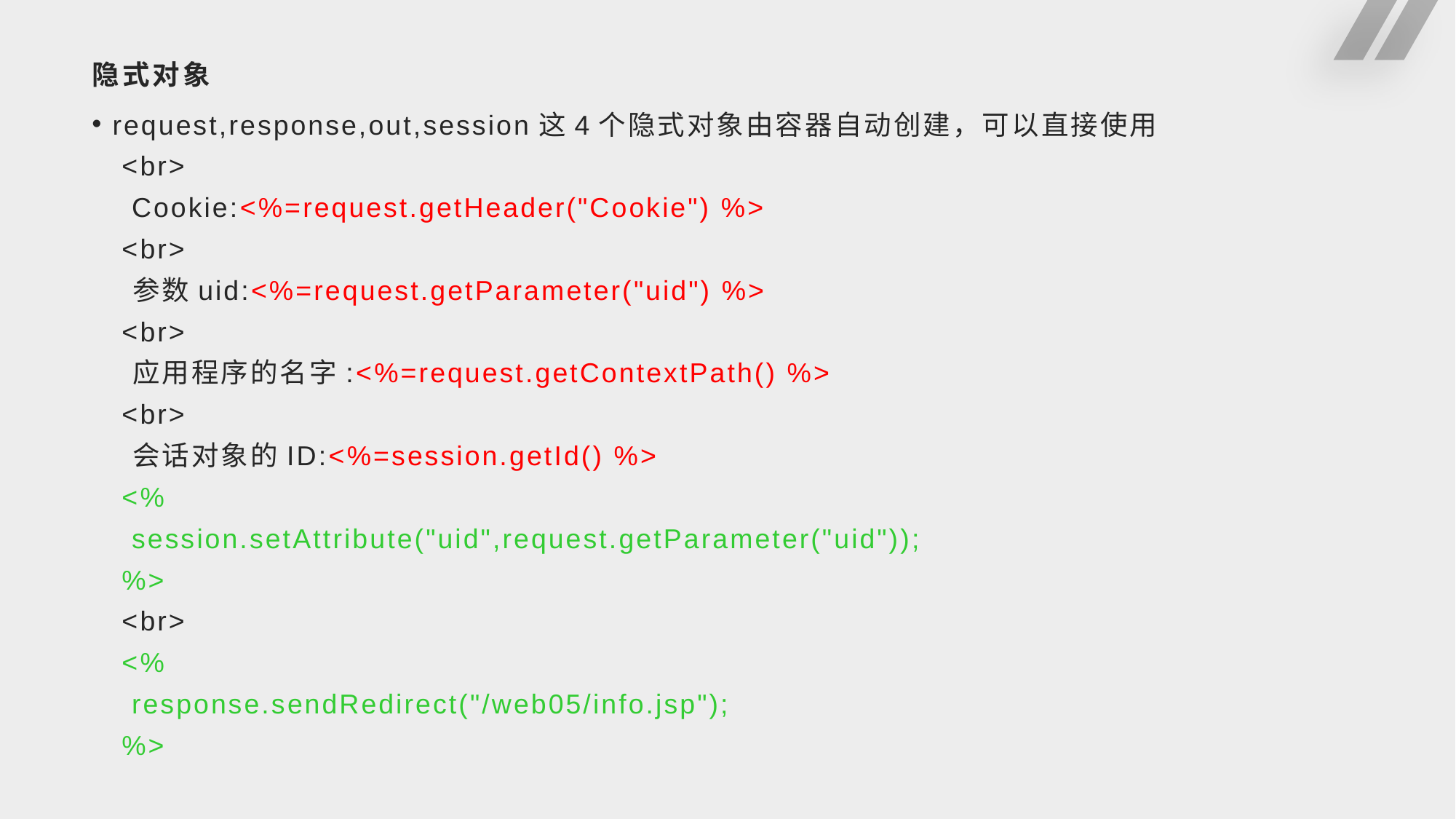

# 隐式对象
request,response,out,session这4个隐式对象由容器自动创建，可以直接使用
   <br>
    Cookie:<%=request.getHeader("Cookie") %>
   <br>
    参数uid:<%=request.getParameter("uid") %>
   <br>
    应用程序的名字:<%=request.getContextPath() %>
   <br>
    会话对象的ID:<%=session.getId() %>
   <%
    session.setAttribute("uid",request.getParameter("uid"));
   %>
   <br>
   <%
    response.sendRedirect("/web05/info.jsp");
   %>